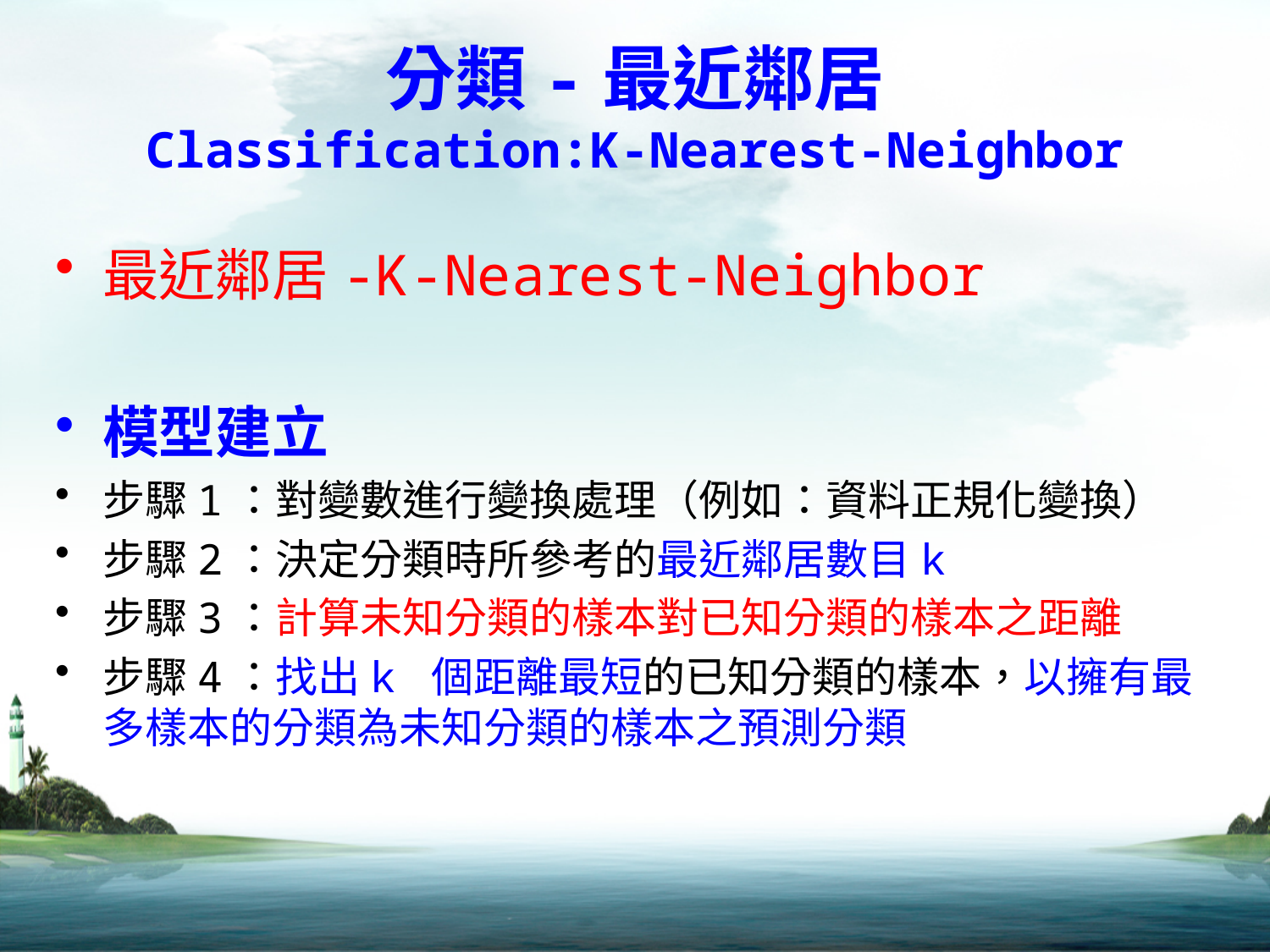

# 分類-最近鄰居 Classification:K-Nearest-Neighbor
最近鄰居-K-Nearest-Neighbor

模型建立
步驟1：對變數進行變換處理（例如：資料正規化變換）
步驟2：決定分類時所參考的最近鄰居數目k
步驟3：計算未知分類的樣本對已知分類的樣本之距離
步驟4：找出k 個距離最短的已知分類的樣本，以擁有最多樣本的分類為未知分類的樣本之預測分類